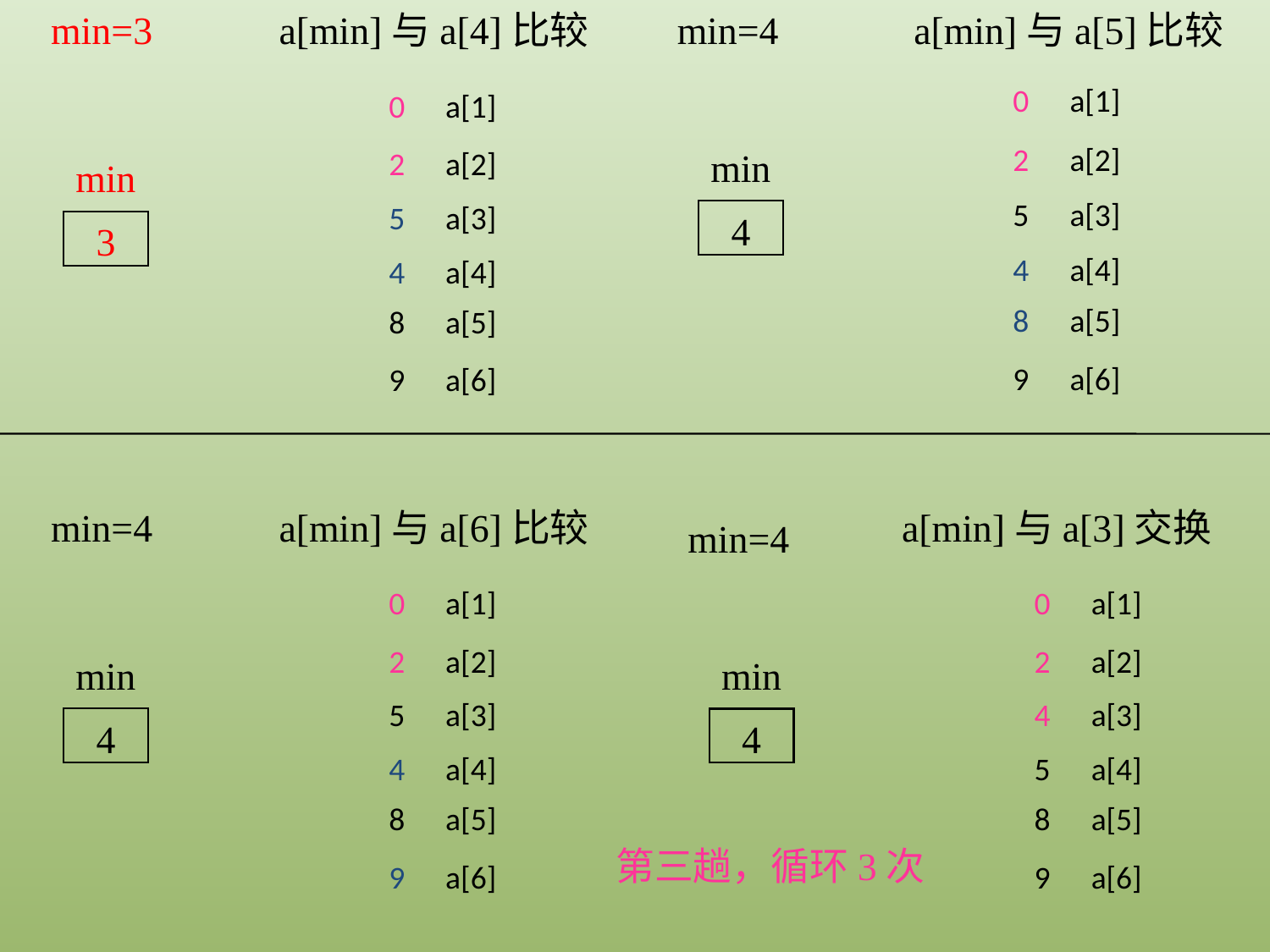

a[min]与a[4]比较
0
a[1]
2
a[2]
5
a[3]
4
a[4]
8
a[5]
9
a[6]
a[min]与a[5]比较
0
a[1]
2
a[2]
5
a[3]
4
a[4]
8
a[5]
9
a[6]
     min=3
min
3
   min=4
min
4

a[min]与a[6]比较
0
a[1]
2
a[2]
5
a[3]
4
a[4]
8
a[5]
9
a[6]
a[min]与a[3]交换
0
a[1]
2
a[2]
4
a[3]
5
a[4]
8
a[5]
9
a[6]
     min=4
min
4
   min=4
min
4
第三趟，循环3次
373